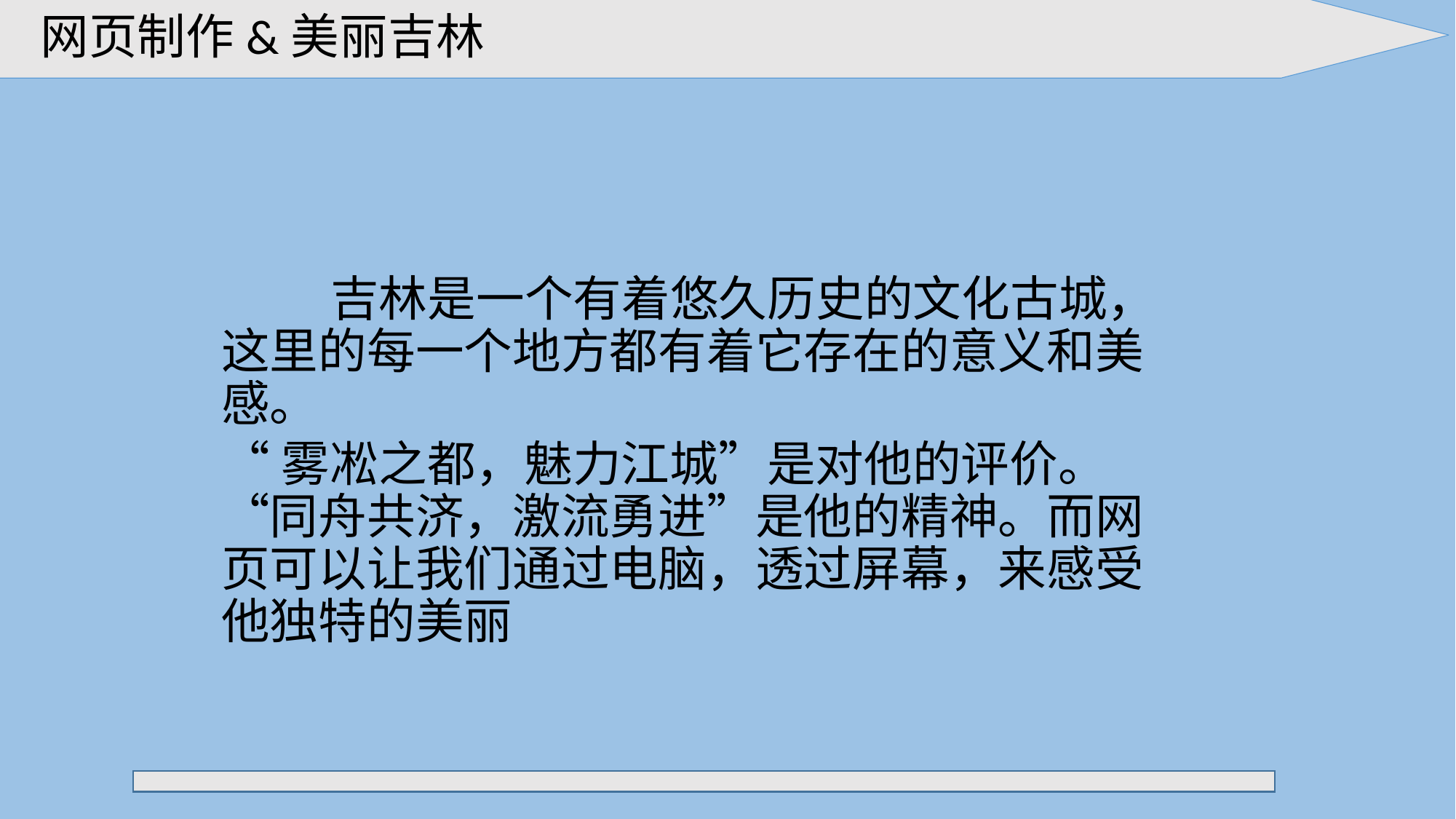

网页制作&美丽吉林

	吉林是一个有着悠久历史的文化古城，这里的每一个地方都有着它存在的意义和美感。
“雾凇之都，魅力江城”是对他的评价。“同舟共济，激流勇进”是他的精神。而网页可以让我们通过电脑，透过屏幕，来感受他独特的美丽